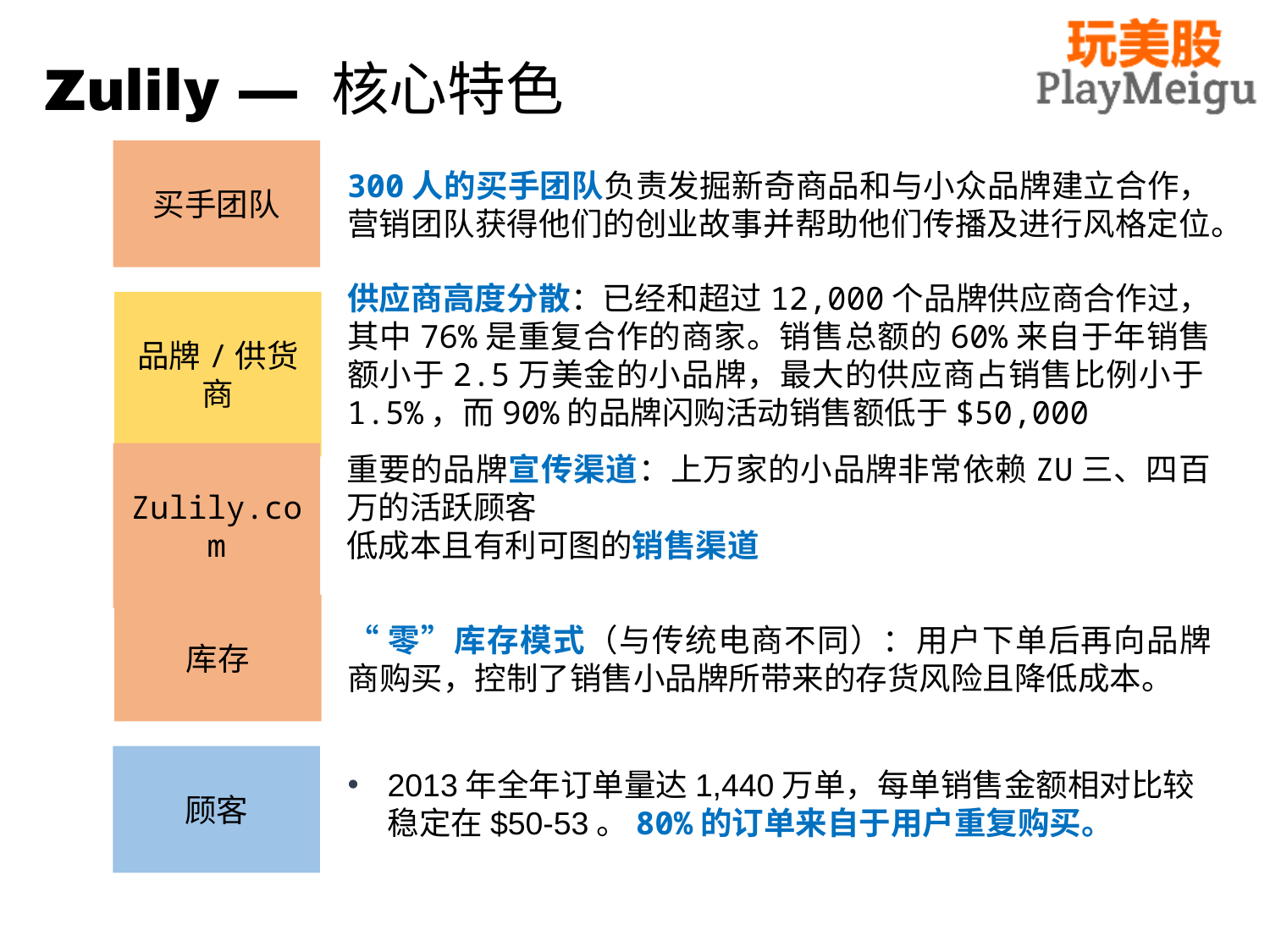

# Zulily — 核心特色

买手团队

300人的买手团队负责发掘新奇商品和与小众品牌建立合作，营销团队获得他们的创业故事并帮助他们传播及进行风格定位。
供应商高度分散：已经和超过12,000个品牌供应商合作过，其中76%是重复合作的商家。销售总额的60%来自于年销售额小于2.5万美金的小品牌，最大的供应商占销售比例小于1.5%，而90%的品牌闪购活动销售额低于$50,000

品牌/供货商

Zulily.com

重要的品牌宣传渠道：上万家的小品牌非常依赖ZU三、四百万的活跃顾客
低成本且有利可图的销售渠道

库存

“零”库存模式（与传统电商不同）：用户下单后再向品牌商购买，控制了销售小品牌所带来的存货风险且降低成本。

顾客

2013年全年订单量达1,440万单，每单销售金额相对比较稳定在$50-53。80%的订单来自于用户重复购买。